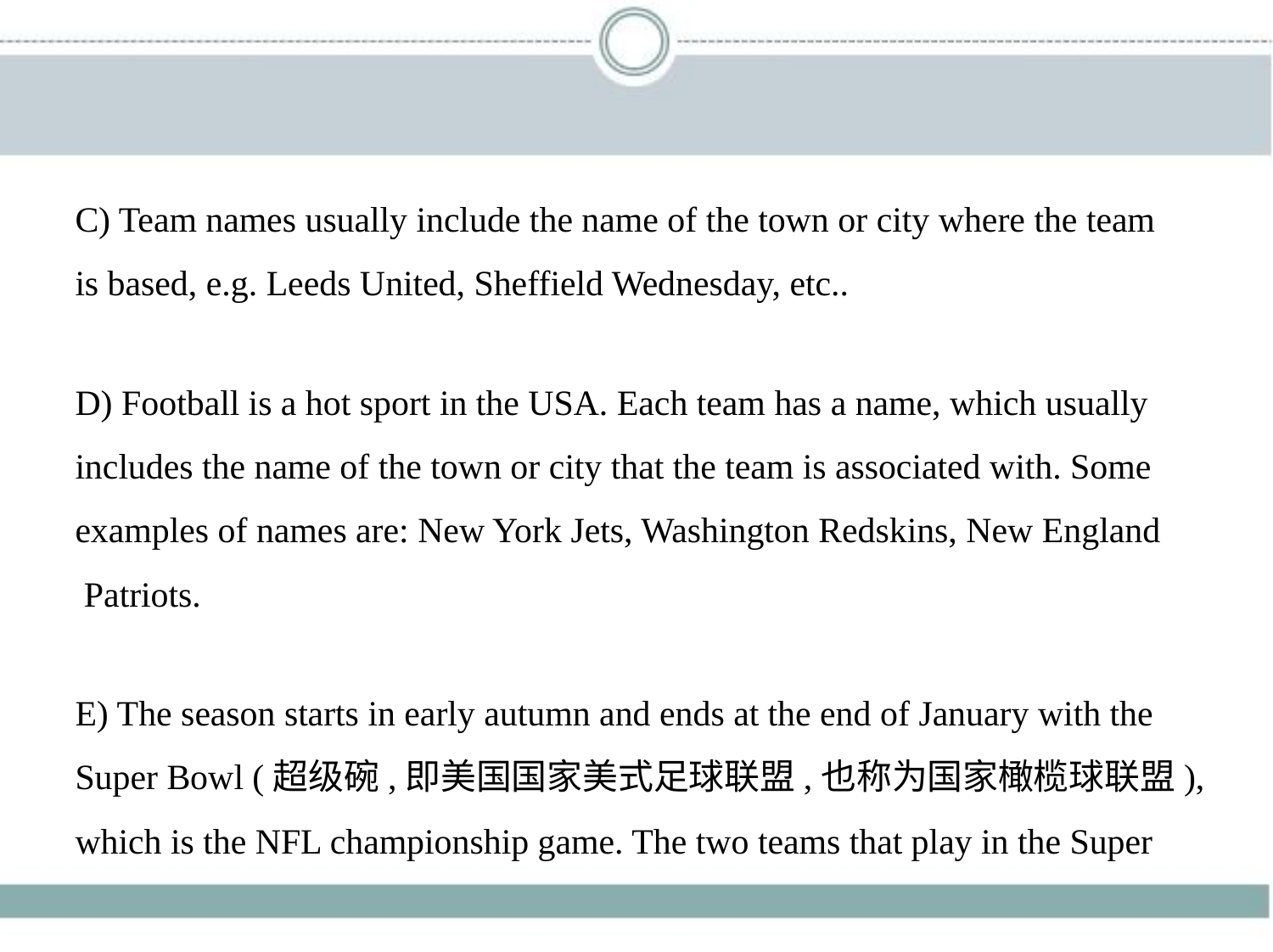

C) Team names usually include the name of the town or city where the team
is based, e.g. Leeds United, Sheffield Wednesday, etc..
D) Football is a hot sport in the USA. Each team has a name, which usually
includes the name of the town or city that the team is associated with. Some
examples of names are: New York Jets, Washington Redskins, New England
 Patriots.
E) The season starts in early autumn and ends at the end of January with the
Super Bowl (超级碗,即美国国家美式足球联盟,也称为国家橄榄球联盟),
which is the NFL championship game. The two teams that play in the Super